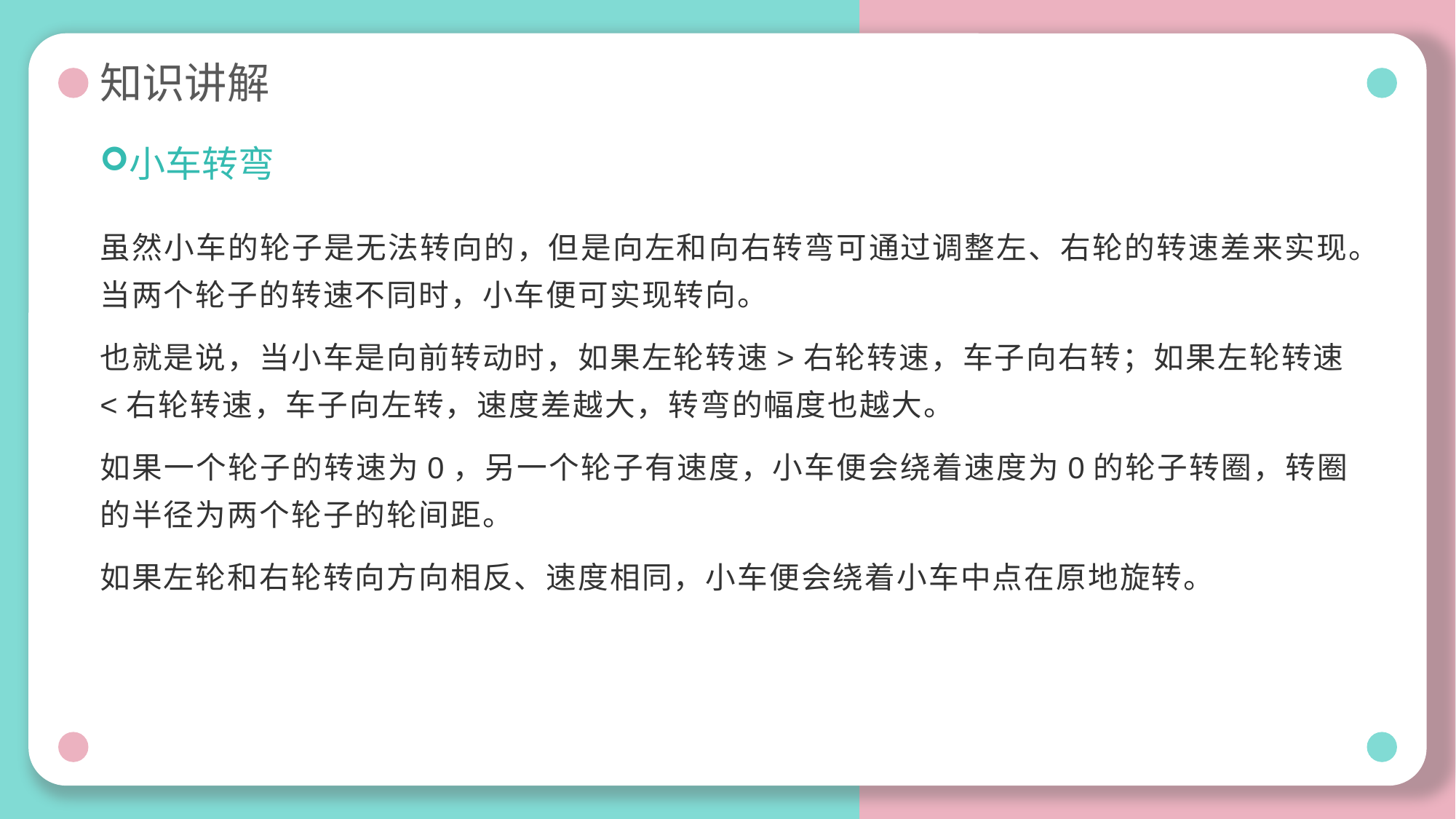

# 知识讲解
小车转弯
虽然小车的轮子是无法转向的，但是向左和向右转弯可通过调整左、右轮的转速差来实现。当两个轮子的转速不同时，小车便可实现转向。
也就是说，当小车是向前转动时，如果左轮转速>右轮转速，车子向右转；如果左轮转速<右轮转速，车子向左转，速度差越大，转弯的幅度也越大。
如果一个轮子的转速为0，另一个轮子有速度，小车便会绕着速度为0的轮子转圈，转圈的半径为两个轮子的轮间距。
如果左轮和右轮转向方向相反、速度相同，小车便会绕着小车中点在原地旋转。